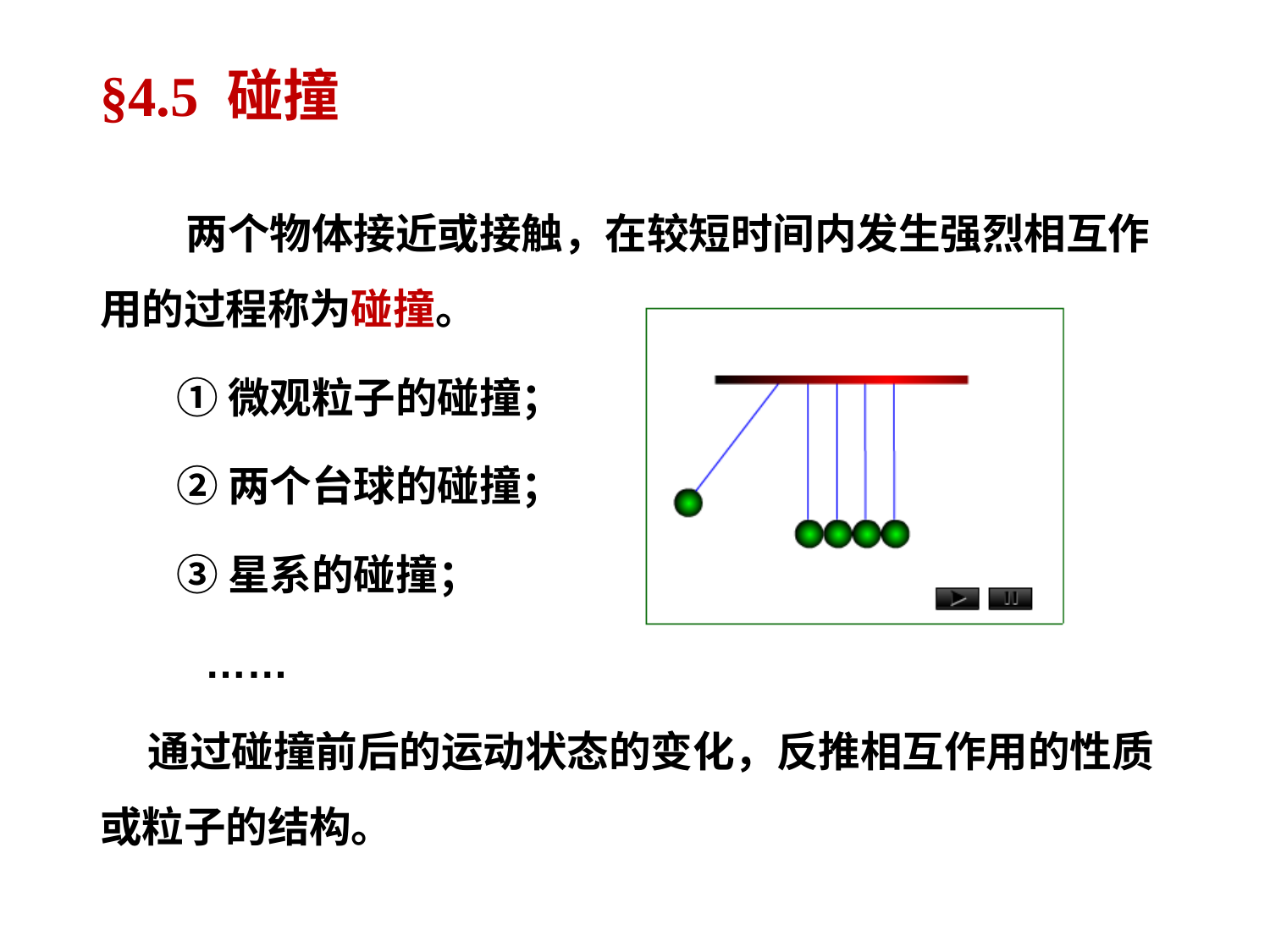

# §4.5 碰撞
        两个物体接近或接触，在较短时间内发生强烈相互作用的过程称为碰撞。
        ①微观粒子的碰撞；
        ②两个台球的碰撞；
        ③星系的碰撞；
         ……
    通过碰撞前后的运动状态的变化，反推相互作用的性质或粒子的结构。

54